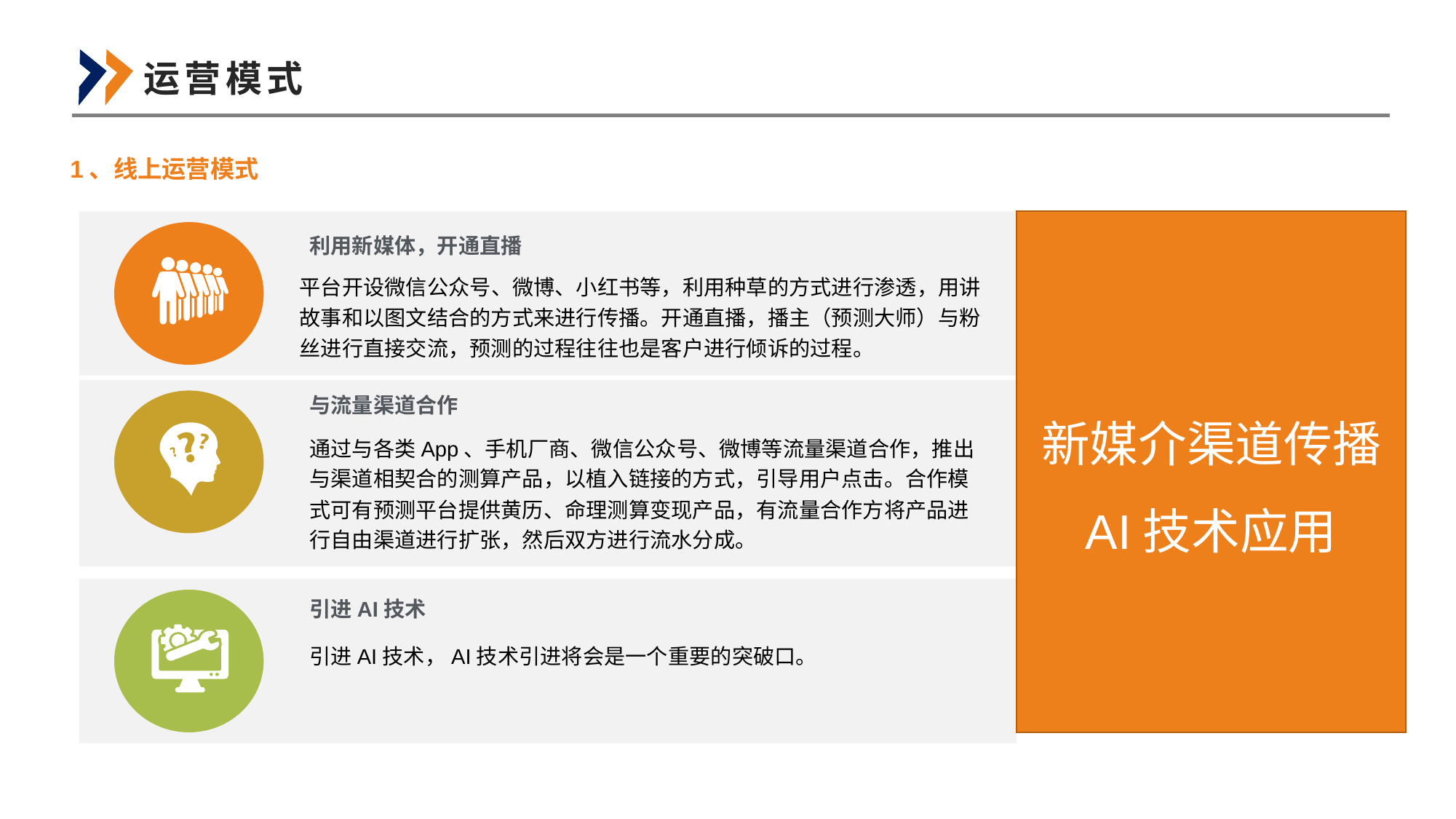

运营模式

1、线上运营模式

利用新媒体，开通直播

新媒介渠道传播
AI技术应用
平台开设微信公众号、微博、小红书等，利用种草的方式进行渗透，用讲故事和以图文结合的方式来进行传播。开通直播，播主（预测大师）与粉丝进行直接交流，预测的过程往往也是客户进行倾诉的过程。

与流量渠道合作
通过与各类App、手机厂商、微信公众号、微博等流量渠道合作，推出与渠道相契合的测算产品，以植入链接的方式，引导用户点击。合作模式可有预测平台提供黄历、命理测算变现产品，有流量合作方将产品进行自由渠道进行扩张，然后双方进行流水分成。

引进AI技术
引进AI技术，AI技术引进将会是一个重要的突破口。